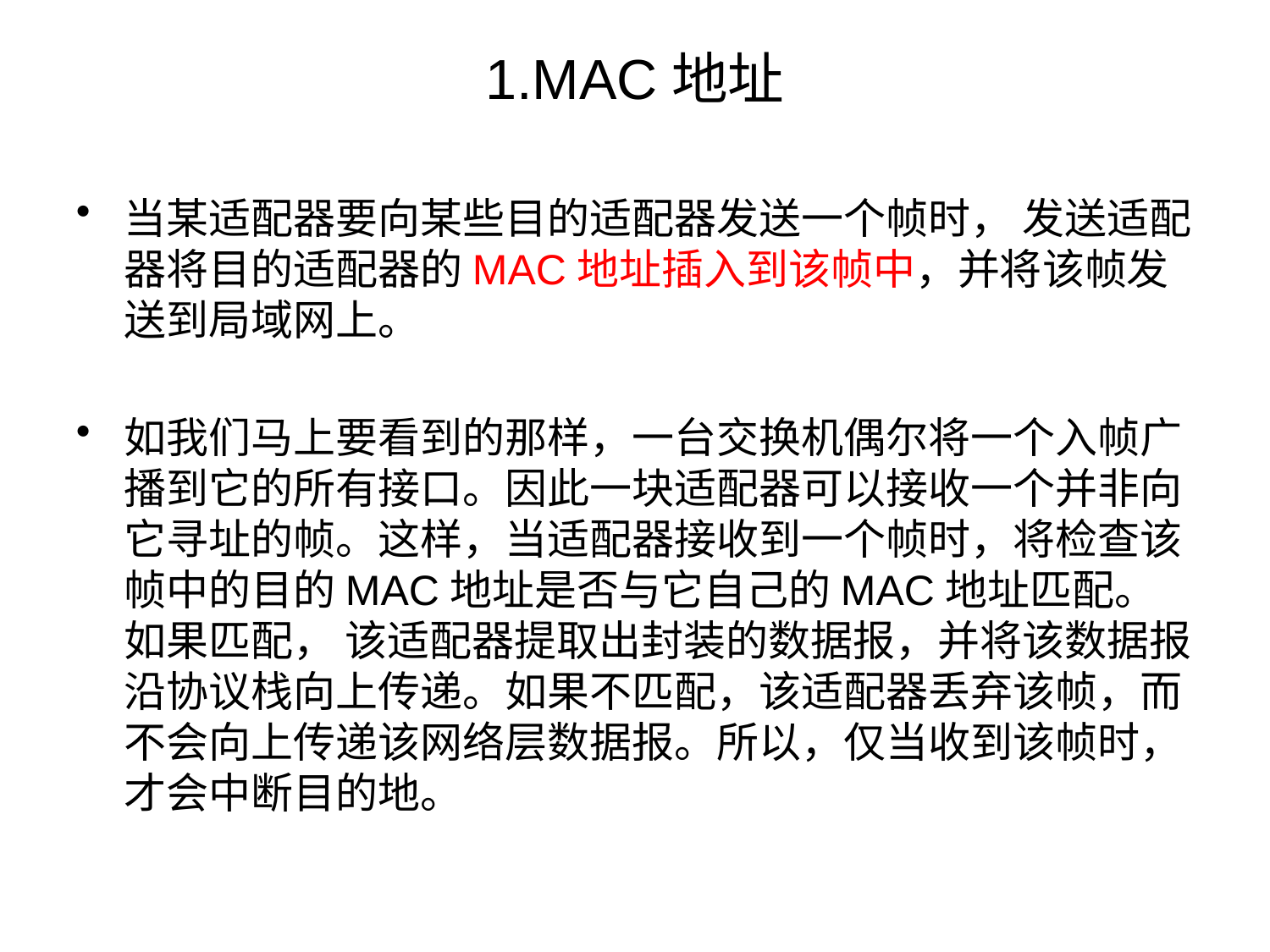

# 1.MAC地址
当某适配器要向某些目的适配器发送一个帧时， 发送适配器将目的适配器的MAC地址插入到该帧中，并将该帧发送到局域网上。

如我们马上要看到的那样，一台交换机偶尔将一个入帧广播到它的所有接口。因此一块适配器可以接收一个并非向它寻址的帧。这样，当适配器接收到一个帧时，将检查该帧中的目的MAC地址是否与它自己的MAC地址匹配。如果匹配， 该适配器提取出封装的数据报，并将该数据报沿协议栈向上传递。如果不匹配，该适配器丢弃该帧，而不会向上传递该网络层数据报。所以，仅当收到该帧时，才会中断目的地。